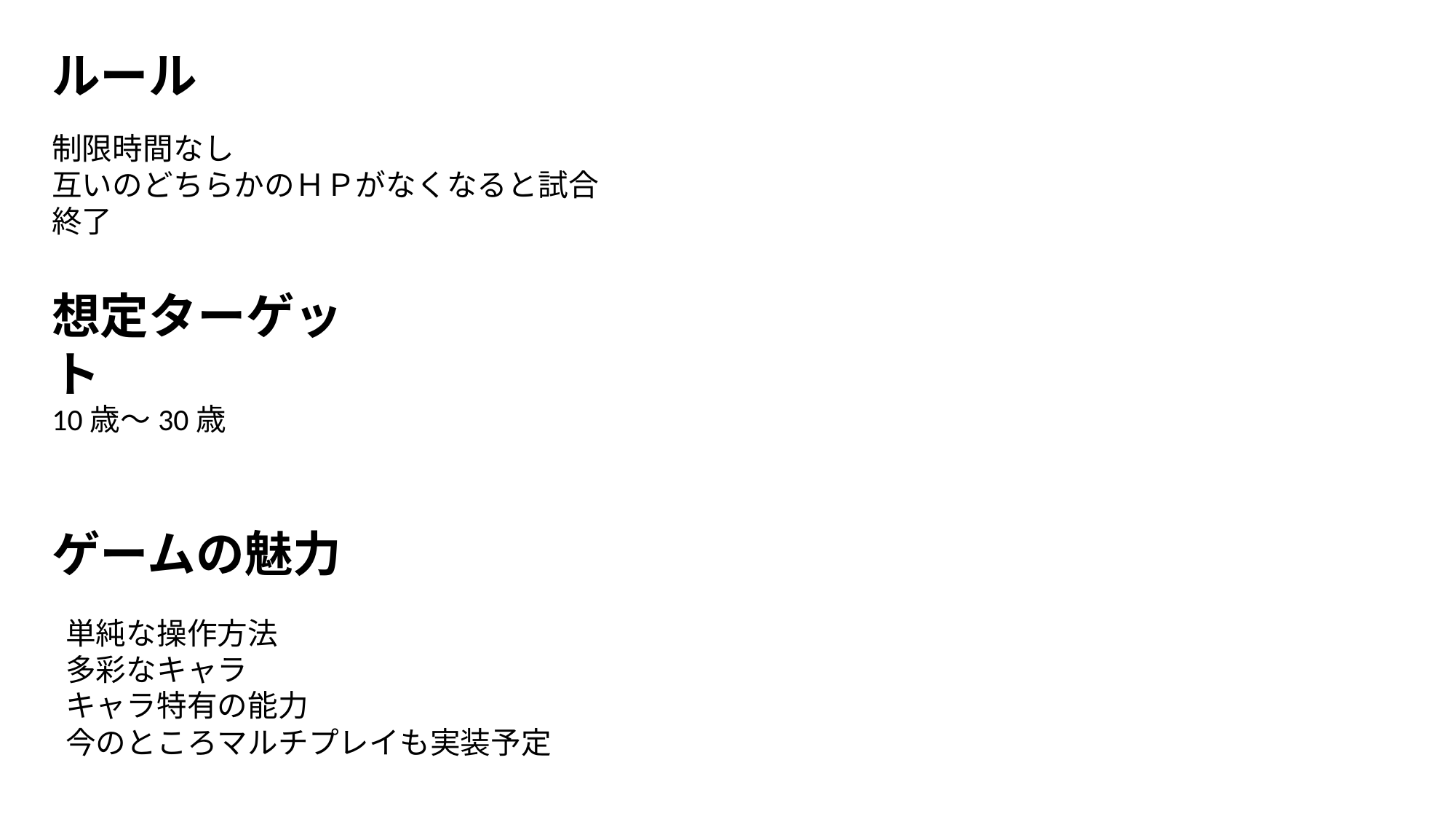

ルール
制限時間なし
互いのどちらかのＨＰがなくなると試合終了

想定ターゲット
10歳～30歳

ゲームの魅力
単純な操作方法
多彩なキャラ
キャラ特有の能力
今のところマルチプレイも実装予定